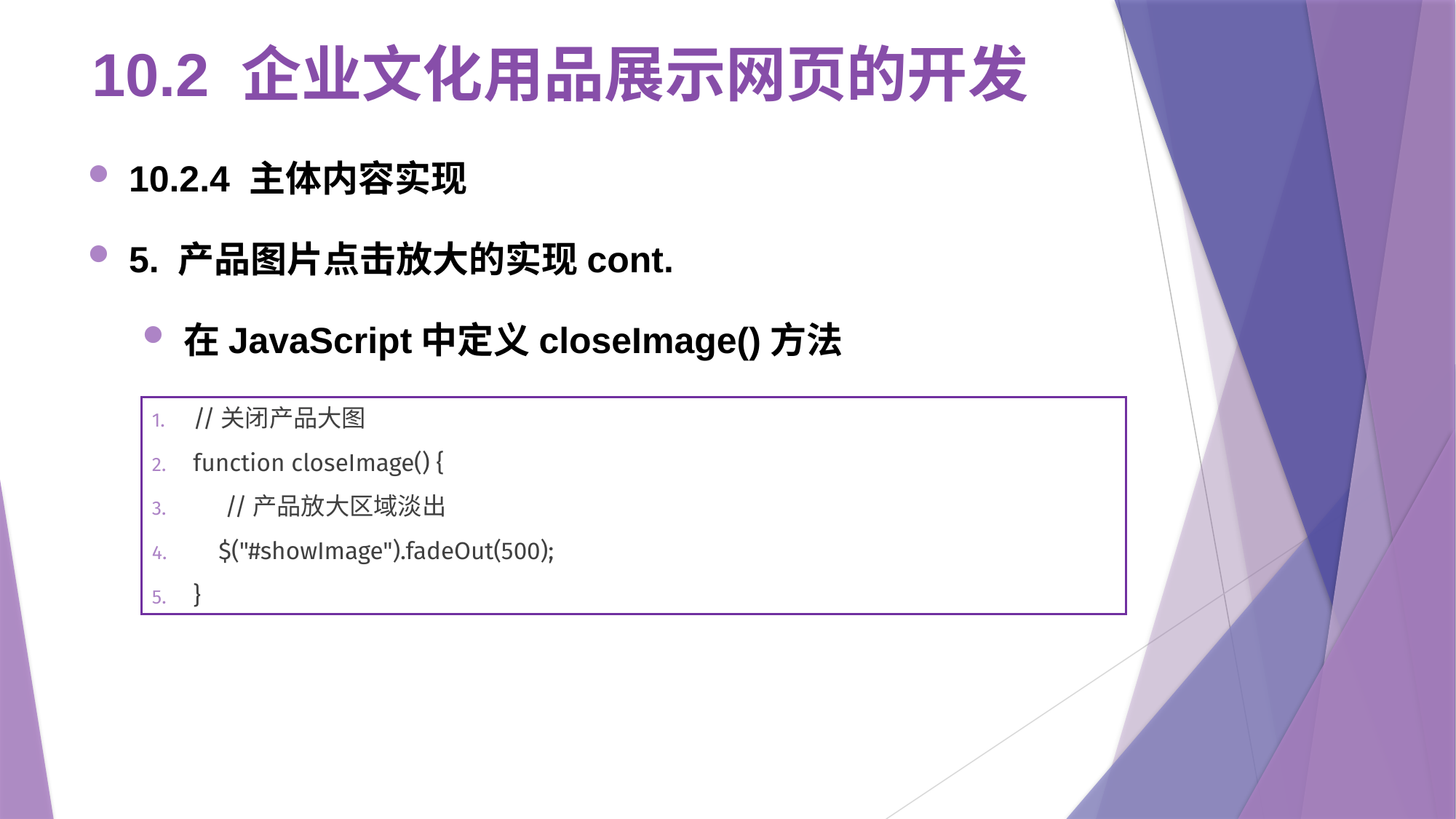

# 10.2 企业文化用品展示网页的开发
10.2.4 主体内容实现
5. 产品图片点击放大的实现cont.
在JavaScript中定义closeImage()方法

//关闭产品大图
function closeImage() {
     //产品放大区域淡出
    $("#showImage").fadeOut(500);
}